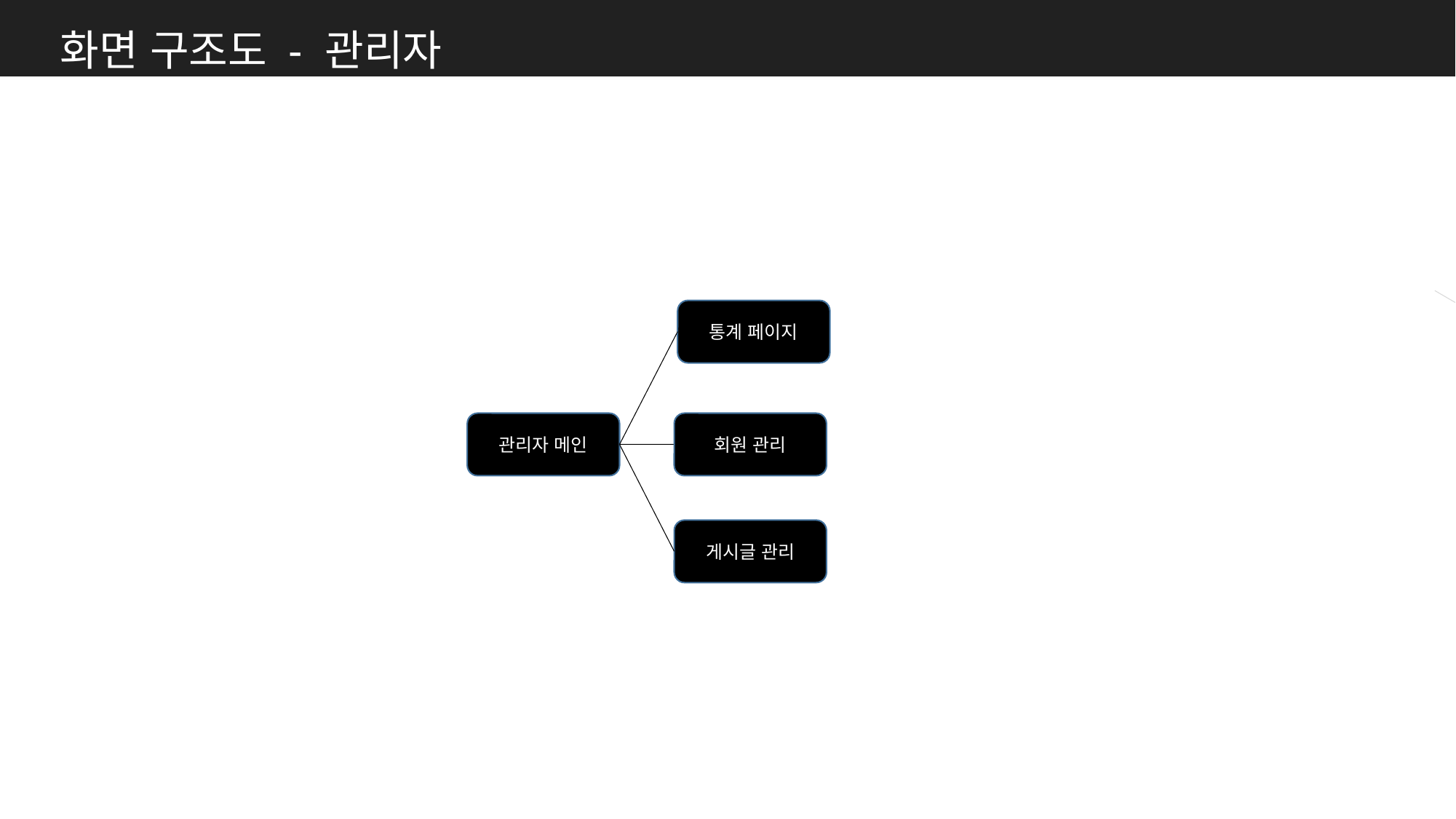

화면 구조도 - 관리자

통계 페이지
관리자 메인
회원 관리
게시글 관리